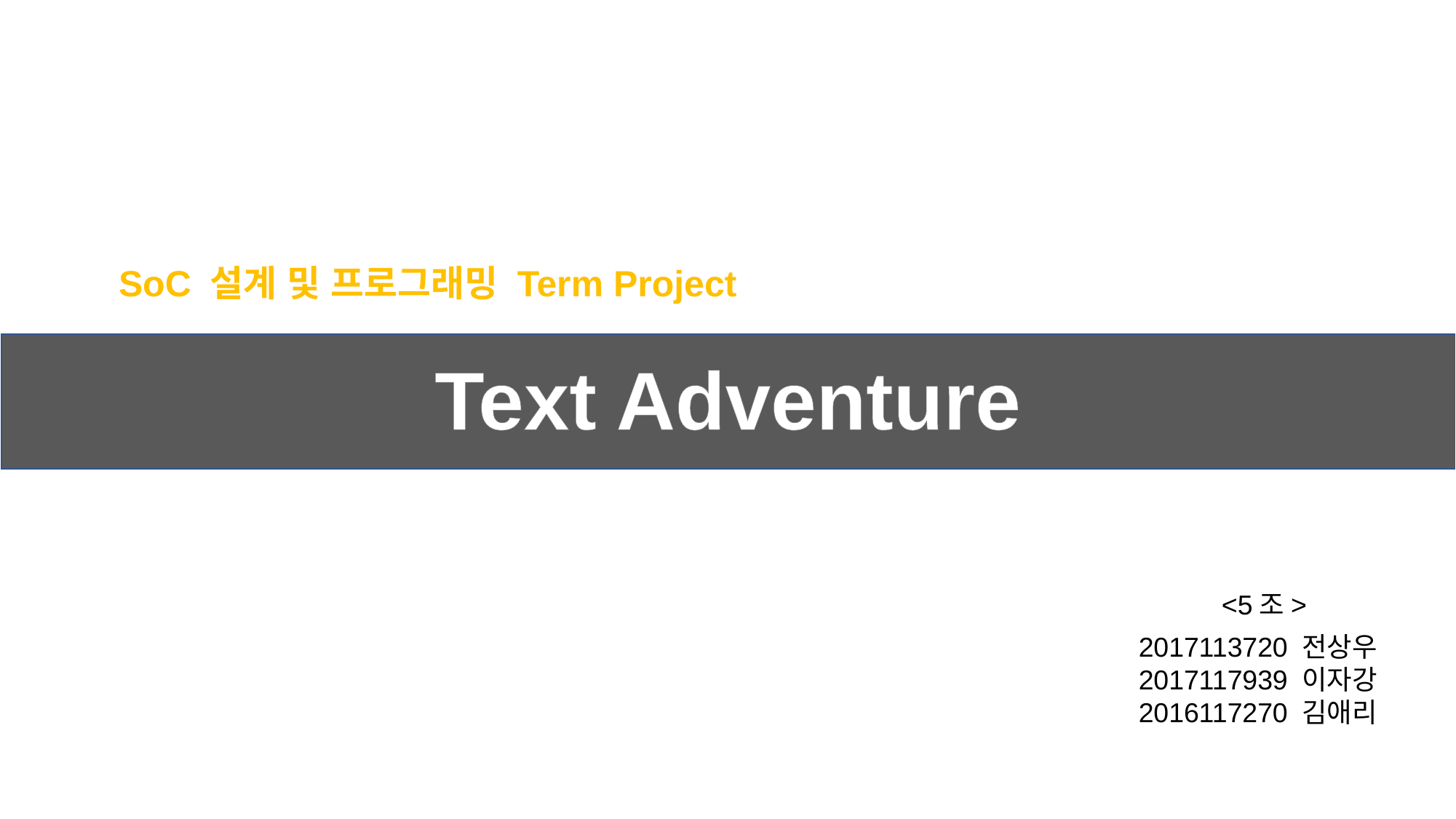

SoC 설계 및 프로그래밍 Term Project

Text Adventure

<5조>
2017113720 전상우
2017117939 이자강
2016117270 김애리